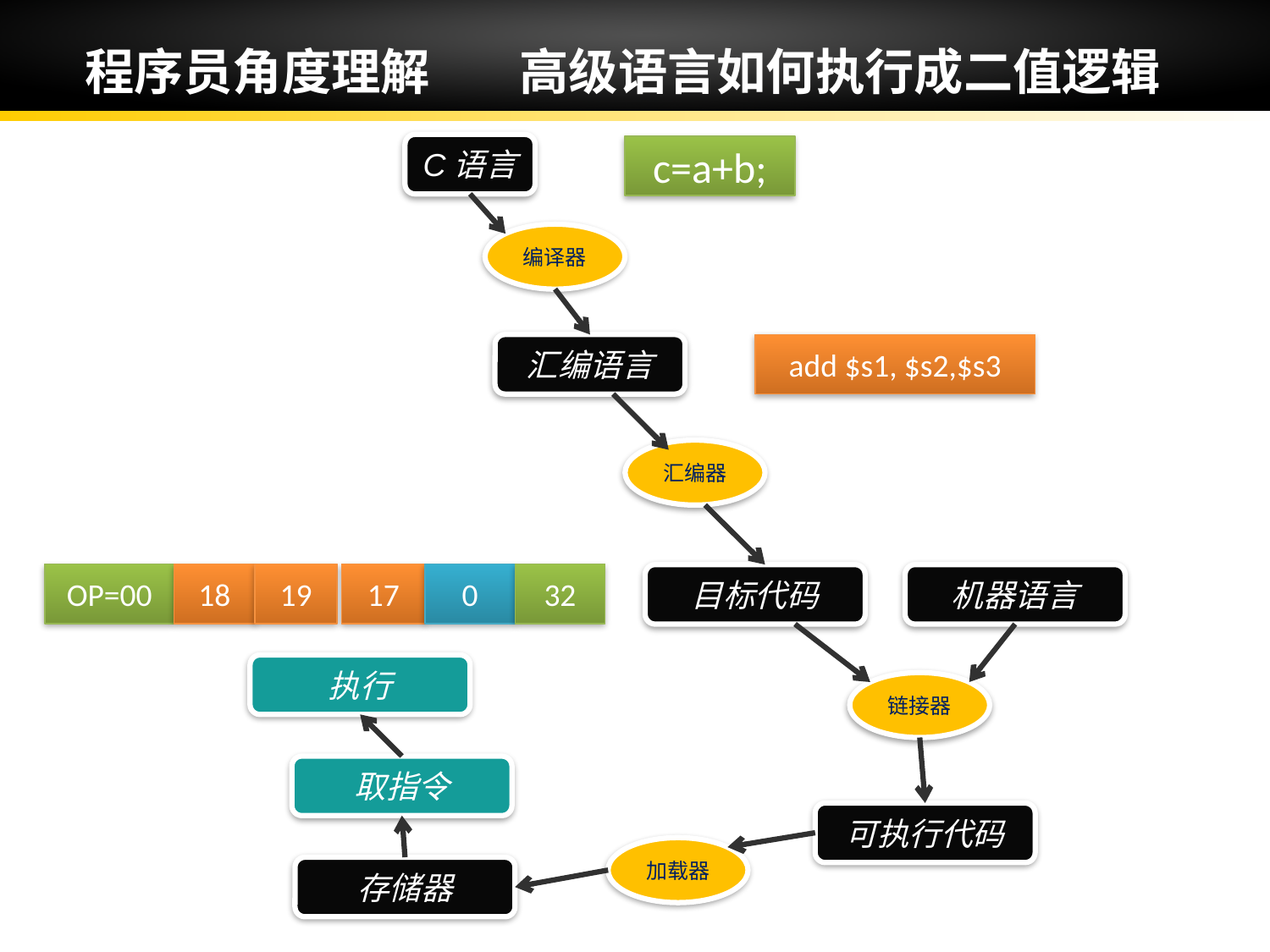

# 程序员角度理解        高级语言如何执行成二值逻辑
C语言
c=a+b;
编译器
汇编语言
add $s1, $s2,$s3
汇编器
OP=00
18
19
17
0
32
目标代码
机器语言
执行
链接器
取指令
可执行代码
加载器
存储器